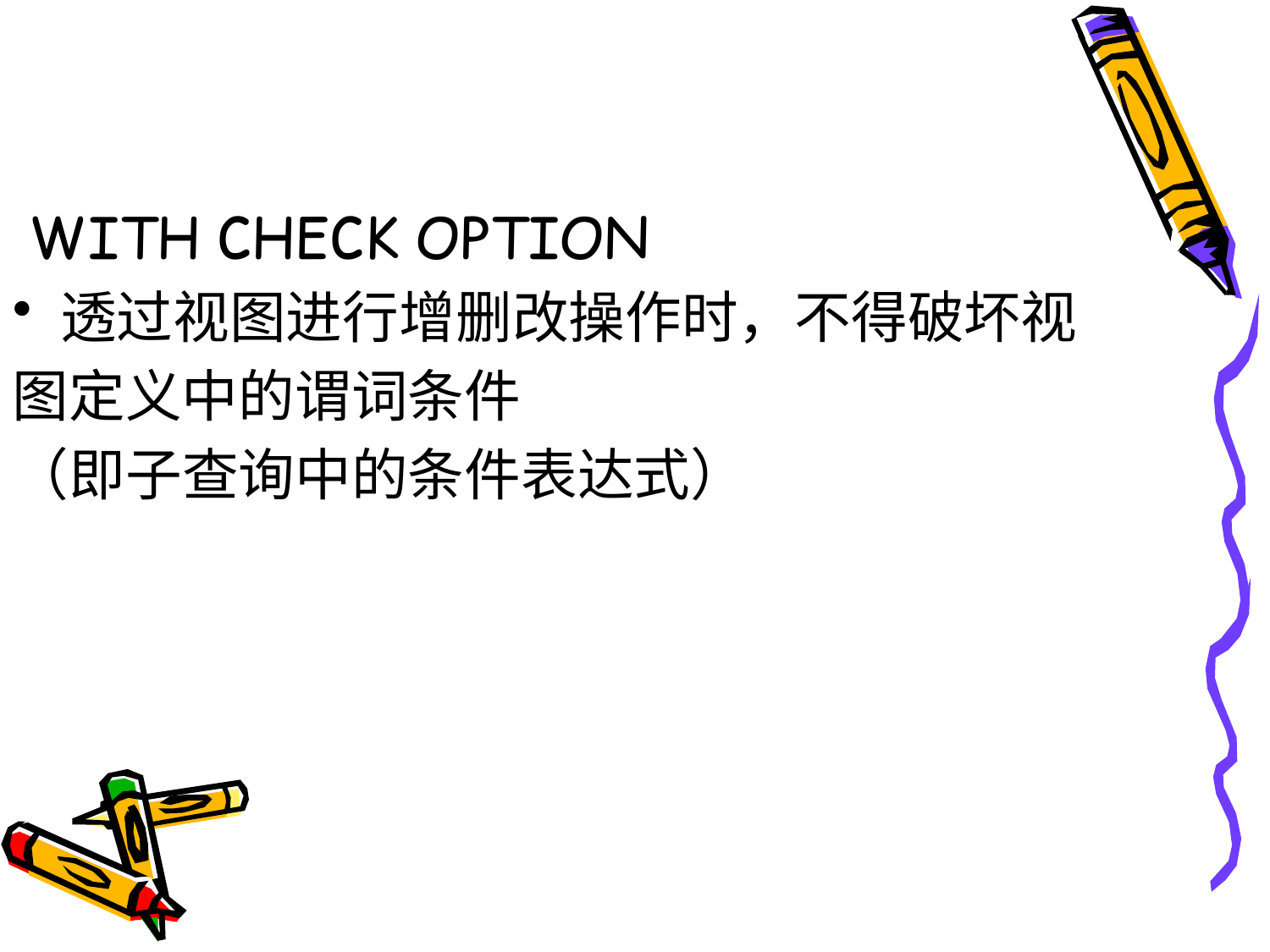

#
 WITH CHECK OPTION
透过视图进行增删改操作时，不得破坏视
图定义中的谓词条件
（即子查询中的条件表达式）